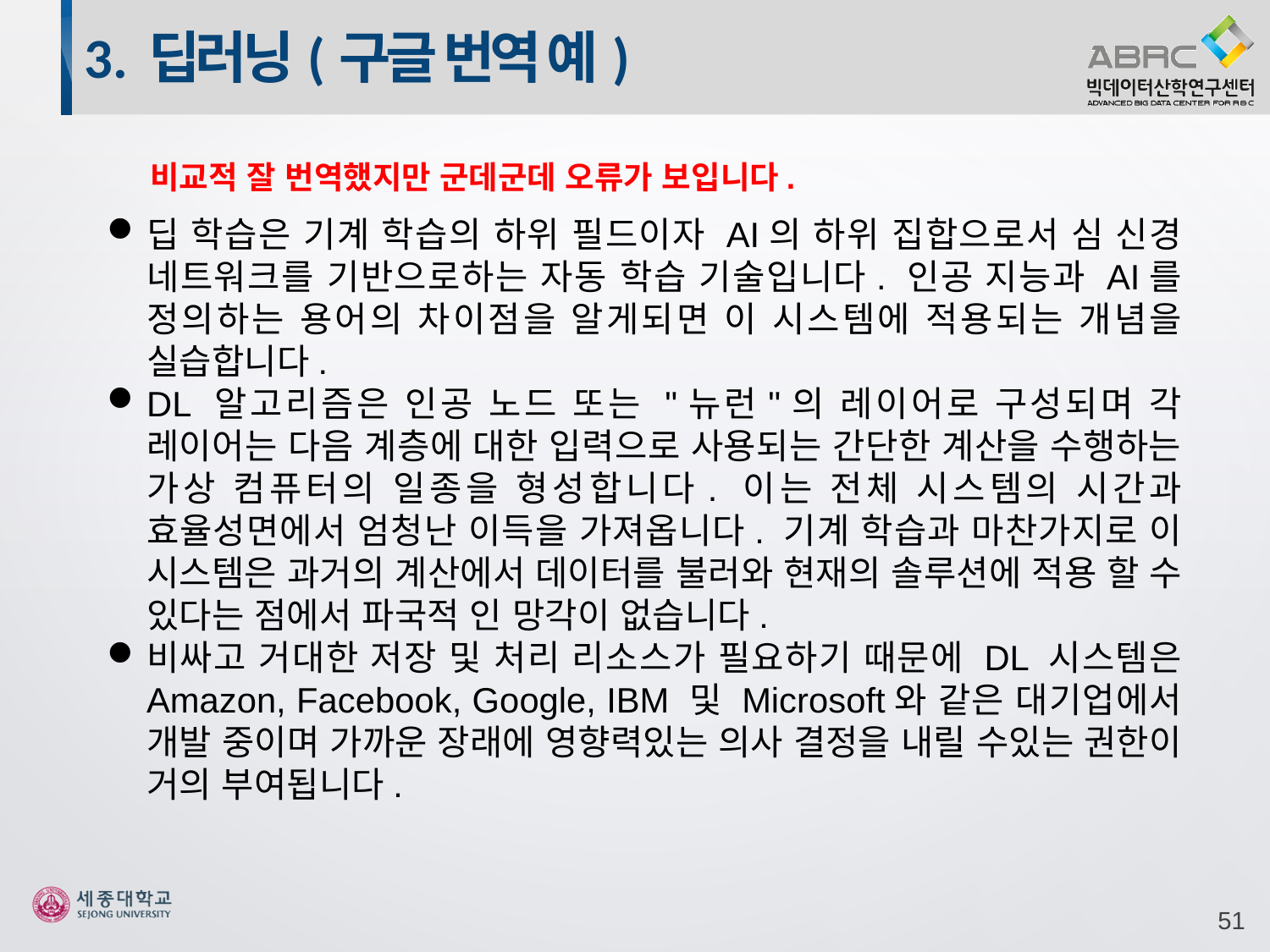

3. 딥러닝(구글 번역 예)

비교적 잘 번역했지만 군데군데 오류가 보입니다.
딥 학습은 기계 학습의 하위 필드이자 AI의 하위 집합으로서 심 신경 네트워크를 기반으로하는 자동 학습 기술입니다. 인공 지능과 AI를 정의하는 용어의 차이점을 알게되면 이 시스템에 적용되는 개념을 실습합니다.
DL 알고리즘은 인공 노드 또는 "뉴런"의 레이어로 구성되며 각 레이어는 다음 계층에 대한 입력으로 사용되는 간단한 계산을 수행하는 가상 컴퓨터의 일종을 형성합니다. 이는 전체 시스템의 시간과 효율성면에서 엄청난 이득을 가져옵니다. 기계 학습과 마찬가지로 이 시스템은 과거의 계산에서 데이터를 불러와 현재의 솔루션에 적용 할 수 있다는 점에서 파국적 인 망각이 없습니다.
비싸고 거대한 저장 및 처리 리소스가 필요하기 때문에 DL 시스템은 Amazon, Facebook, Google, IBM 및 Microsoft와 같은 대기업에서 개발 중이며 가까운 장래에 영향력있는 의사 결정을 내릴 수있는 권한이 거의 부여됩니다.